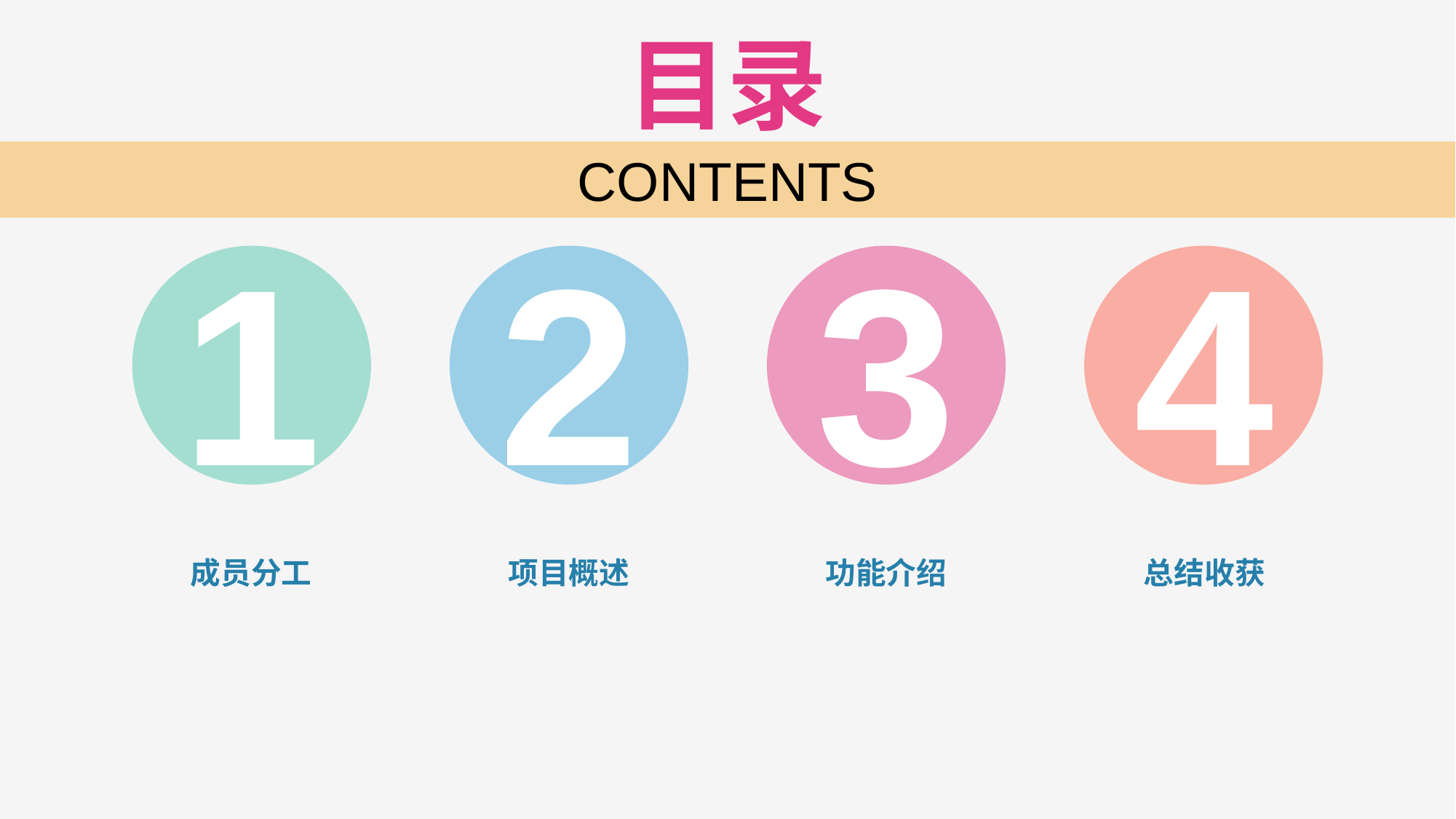

目录
CONTENTS
1
2
3
4
成员分工
项目概述
功能介绍
总结收获